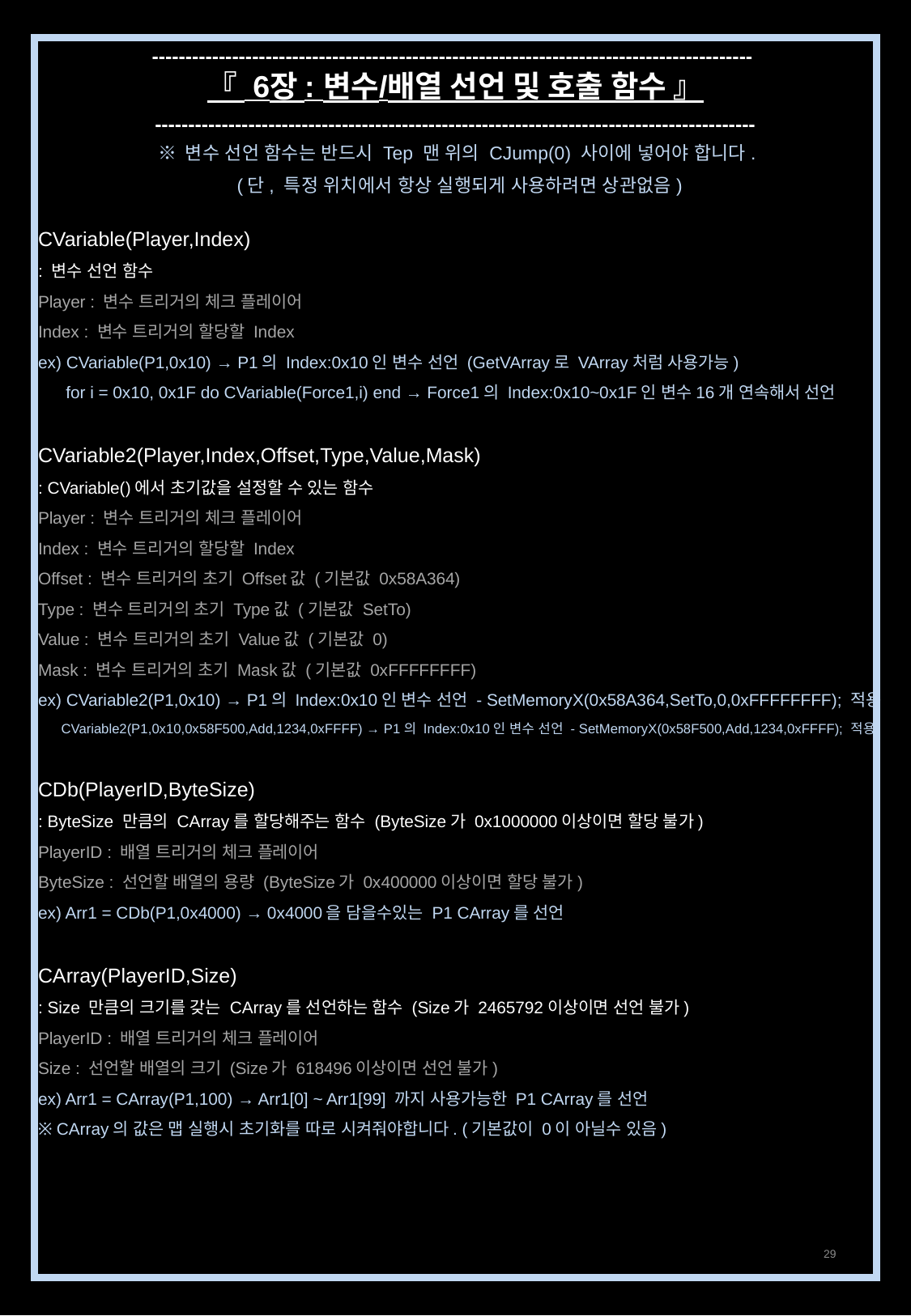

------------------------------------------------------------------------------------------
『  6장 : 변수/배열 선언 및 호출 함수 』
------------------------------------------------------------------------------------------

※ 변수 선언 함수는 반드시 Tep 맨 위의 CJump(0) 사이에 넣어야 합니다.
(단, 특정 위치에서 항상 실행되게 사용하려면 상관없음)

CVariable(Player,Index)
: 변수 선언 함수
Player : 변수 트리거의 체크 플레이어
Index : 변수 트리거의 할당할 Index
ex) CVariable(P1,0x10) → P1의 Index:0x10인 변수 선언 (GetVArray로 VArray처럼 사용가능)
      for i = 0x10, 0x1F do CVariable(Force1,i) end → Force1의 Index:0x10~0x1F인 변수16개 연속해서 선언

CVariable2(Player,Index,Offset,Type,Value,Mask)
: CVariable()에서 초기값을 설정할 수 있는 함수
Player : 변수 트리거의 체크 플레이어
Index : 변수 트리거의 할당할 Index
Offset : 변수 트리거의 초기 Offset값 (기본값 0x58A364)
Type : 변수 트리거의 초기 Type값 (기본값 SetTo)
Value : 변수 트리거의 초기 Value값 (기본값 0)
Mask : 변수 트리거의 초기 Mask값 (기본값 0xFFFFFFFF)
ex) CVariable2(P1,0x10) → P1의 Index:0x10인 변수 선언 - SetMemoryX(0x58A364,SetTo,0,0xFFFFFFFF); 적용
      CVariable2(P1,0x10,0x58F500,Add,1234,0xFFFF) → P1의 Index:0x10인 변수 선언 - SetMemoryX(0x58F500,Add,1234,0xFFFF); 적용

CDb(PlayerID,ByteSize)
: ByteSize 만큼의 CArray를 할당해주는 함수 (ByteSize가 0x1000000이상이면 할당 불가)
PlayerID : 배열 트리거의 체크 플레이어
ByteSize : 선언할 배열의 용량 (ByteSize가 0x400000이상이면 할당 불가)
ex) Arr1 = CDb(P1,0x4000) → 0x4000을 담을수있는 P1 CArray를 선언

CArray(PlayerID,Size)
: Size 만큼의 크기를 갖는 CArray를 선언하는 함수 (Size가 2465792이상이면 선언 불가)
PlayerID : 배열 트리거의 체크 플레이어
Size : 선언할 배열의 크기 (Size가 618496이상이면 선언 불가)
ex) Arr1 = CArray(P1,100) → Arr1[0] ~ Arr1[99] 까지 사용가능한 P1 CArray를 선언
※ CArray의 값은 맵 실행시 초기화를 따로 시켜줘야합니다. (기본값이 0이 아닐수 있음)
29